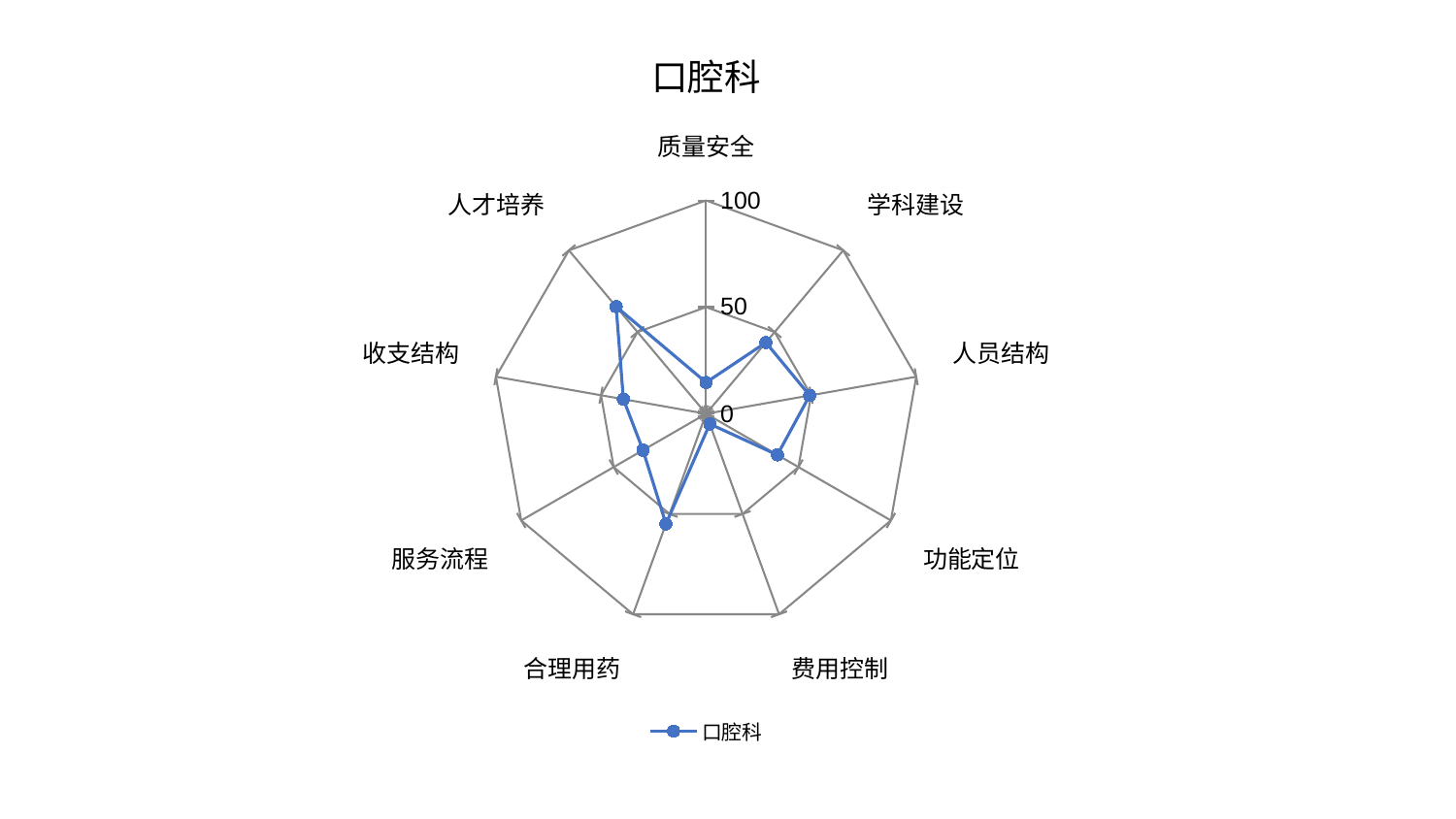

### Chart: 口腔科

| Category | 口腔科 |
|---|---|
| 质量安全 | 14.687175230916475 |
| 学科建设 | 43.60540629630765 |
| 人员结构 | 49.29831595223982 |
| 功能定位 | 38.586941520567024 |
| 费用控制 | 5.077073105626215 |
| 合理用药 | 54.97628499834724 |
| 服务流程 | 34.13153407037738 |
| 收支结构 | 39.359288278563845 |
| 人才培养 | 65.5666282898079 |
159